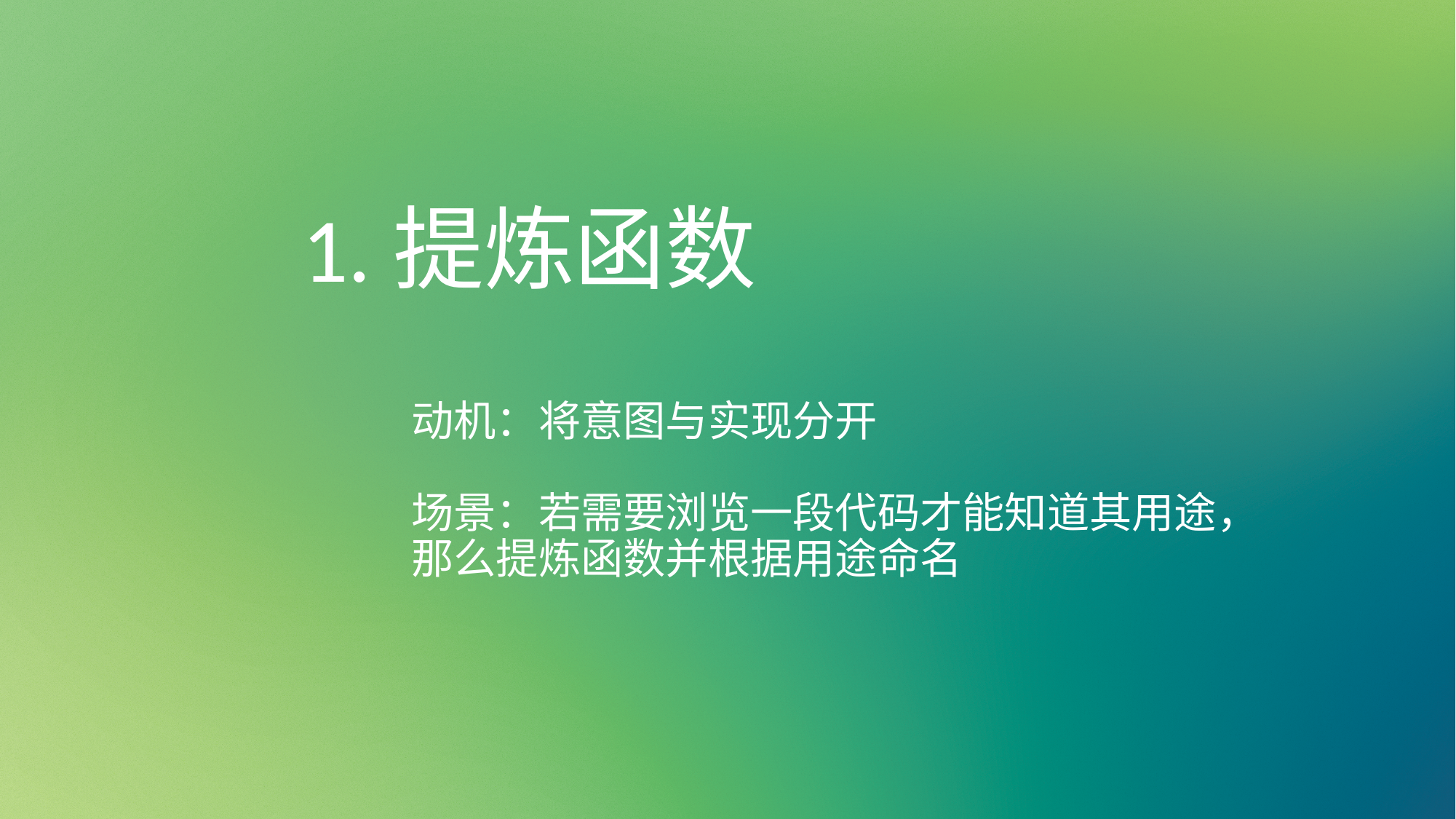

# 1.提炼函数 动机：将意图与实现分开 场景：若需要浏览一段代码才能知道其用途，那么提炼函数并根据用途命名